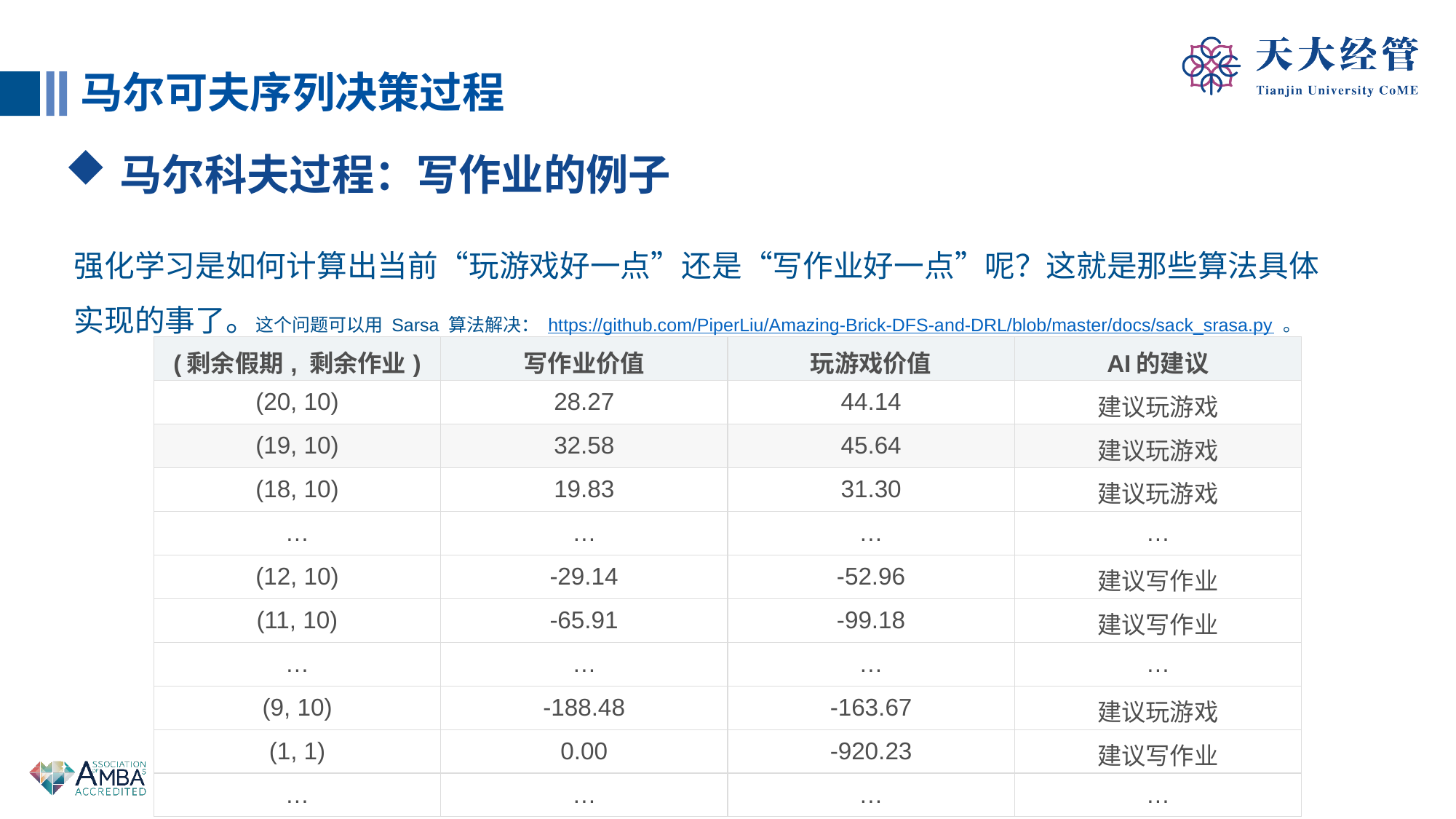

马尔可夫序列决策过程

马尔科夫过程：写作业的例子
强化学习是如何计算出当前“玩游戏好一点”还是“写作业好一点”呢？这就是那些算法具体实现的事了。这个问题可以用 Sarsa 算法解决： https://github.com/PiperLiu/Amazing-Brick-DFS-and-DRL/blob/master/docs/sack_srasa.py 。
| (剩余假期, 剩余作业) | 写作业价值 | 玩游戏价值 | AI的建议 |
| --- | --- | --- | --- |
| (20, 10) | 28.27 | 44.14 | 建议玩游戏 |
| (19, 10) | 32.58 | 45.64 | 建议玩游戏 |
| (18, 10) | 19.83 | 31.30 | 建议玩游戏 |
| … | … | … | … |
| (12, 10) | -29.14 | -52.96 | 建议写作业 |
| (11, 10) | -65.91 | -99.18 | 建议写作业 |
| … | … | … | … |
| (9, 10) | -188.48 | -163.67 | 建议玩游戏 |
| (1, 1) | 0.00 | -920.23 | 建议写作业 |
| … | … | … | … |